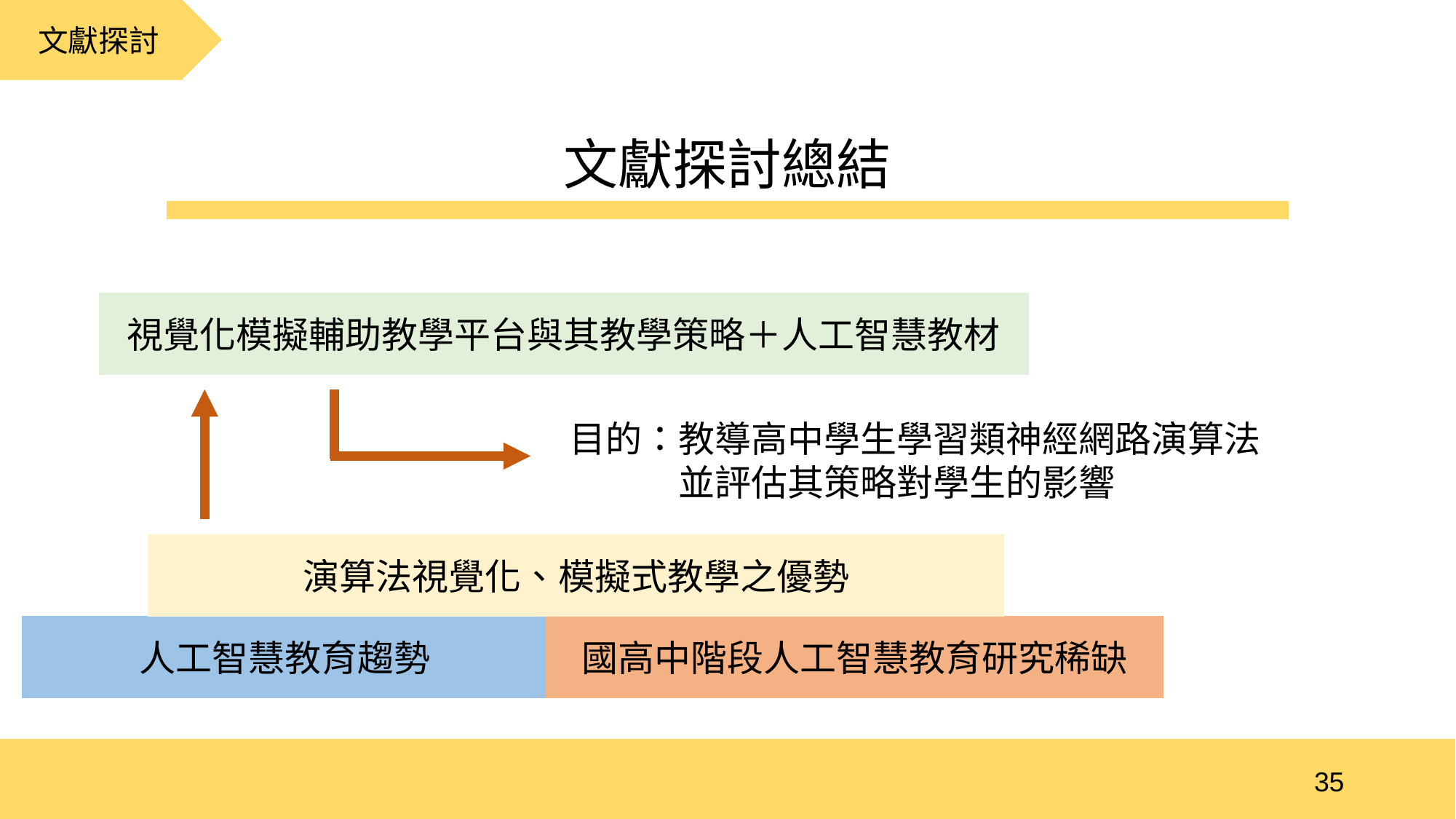

文獻探討
文獻探討總結

視覺化模擬輔助教學平台與其教學策略＋人工智慧教材
目的：教導高中學生學習類神經網路演算法
	並評估其策略對學生的影響
演算法視覺化、模擬式教學之優勢
人工智慧教育趨勢
國高中階段人工智慧教育研究稀缺

35